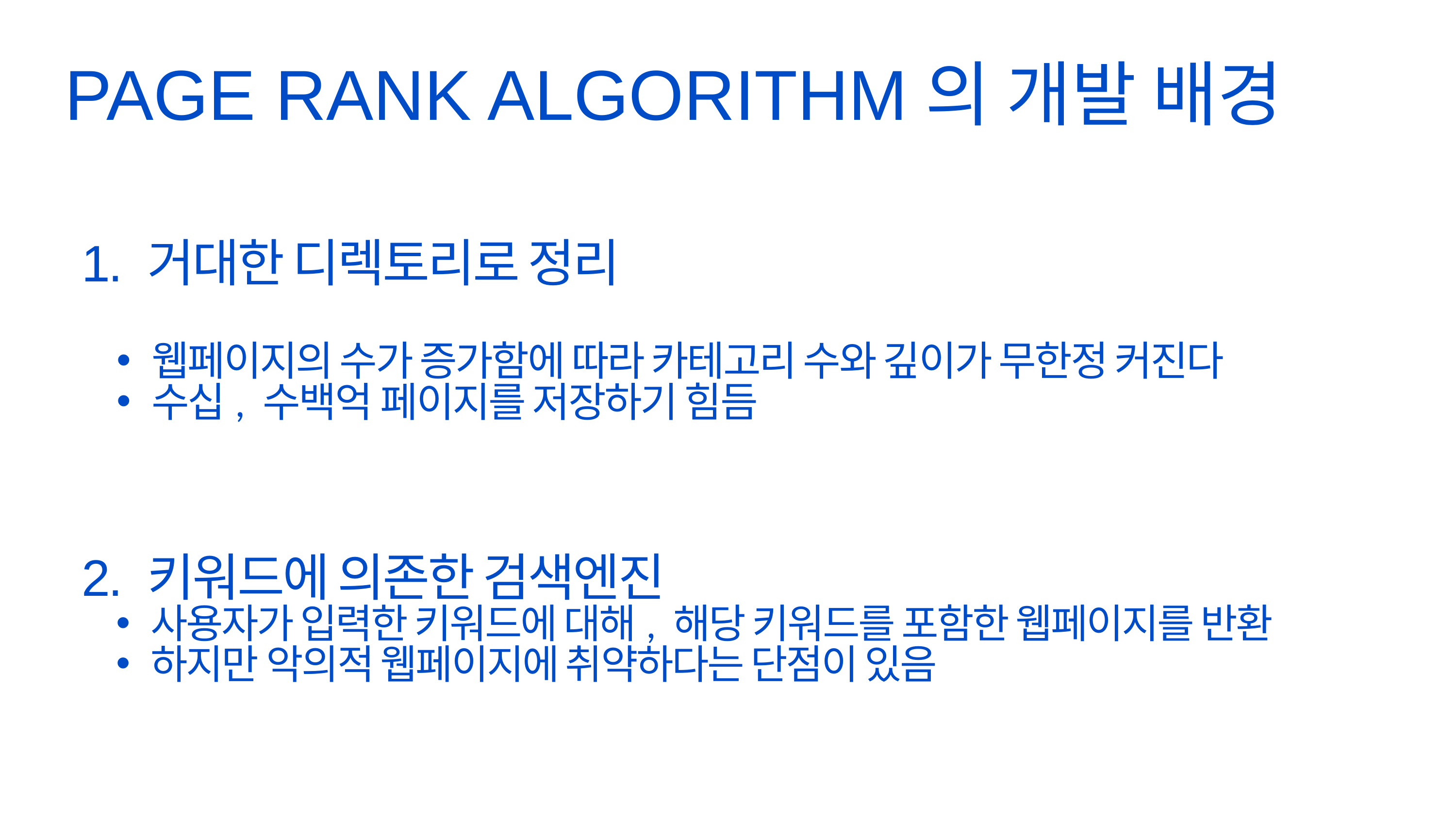

PAGE RANK ALGORITHM의 개발 배경
1. 거대한 디렉토리로 정리

웹페이지의 수가 증가함에 따라 카테고리 수와 깊이가 무한정 커진다
수십, 수백억 페이지를 저장하기 힘듬

2. 키워드에 의존한 검색엔진
사용자가 입력한 키워드에 대해, 해당 키워드를 포함한 웹페이지를 반환
하지만 악의적 웹페이지에 취약하다는 단점이 있음